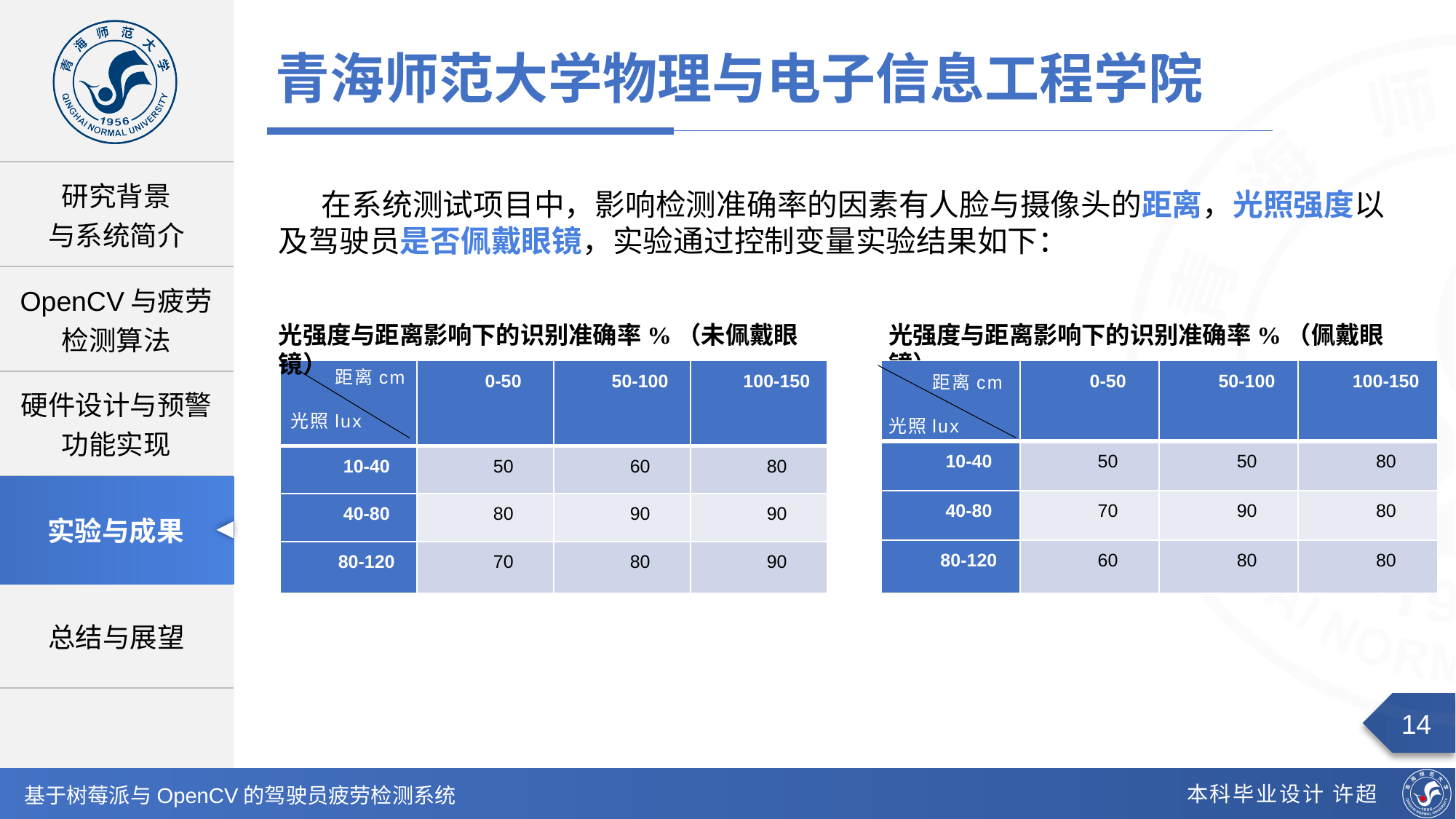

青海师范大学物理与电子信息工程学院

在系统测试项目中，影响检测准确率的因素有人脸与摄像头的距离，光照强度以及驾驶员是否佩戴眼镜，实验通过控制变量实验结果如下：
光强度与距离影响下的识别准确率%（未佩戴眼镜）
光强度与距离影响下的识别准确率%（佩戴眼镜）
       距离cm

光照lux
|  | 0-50 | 50-100 | 100-150 |
| --- | --- | --- | --- |
| 10-40 | 50 | 60 | 80 |
| 40-80 | 80 | 90 | 90 |
| 80-120 | 70 | 80 | 90 |
|  | 0-50 | 50-100 | 100-150 |
| --- | --- | --- | --- |
| 10-40 | 50 | 50 | 80 |
| 40-80 | 70 | 90 | 80 |
| 80-120 | 60 | 80 | 80 |
       距离cm

光照lux